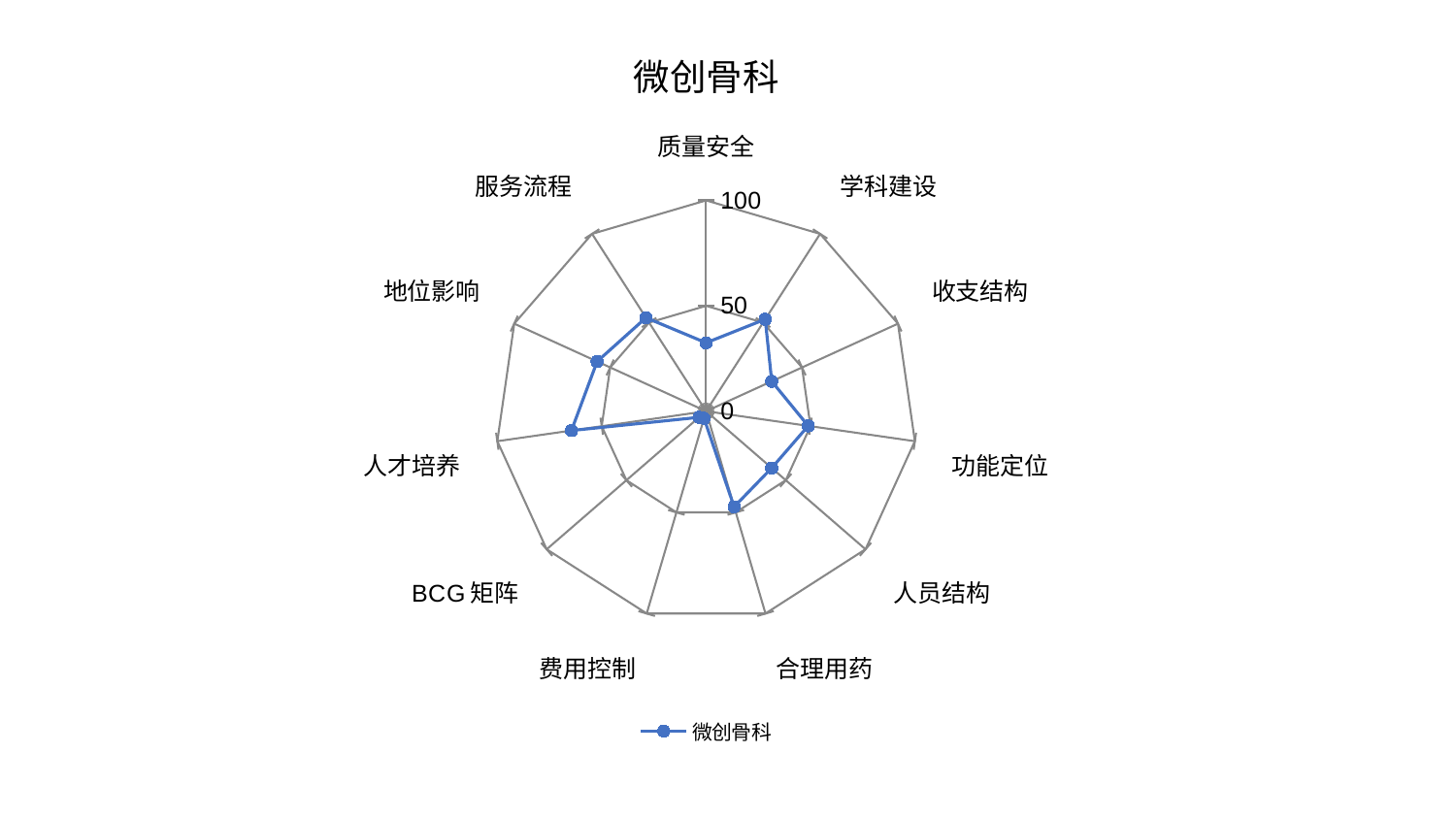

### Chart: 微创骨科

| Category | 微创骨科 |
|---|---|
| 质量安全 | 32.45326983850201 |
| 学科建设 | 51.872519501535066 |
| 收支结构 | 34.20529797473332 |
| 功能定位 | 48.909363170630925 |
| 人员结构 | 41.161276167570115 |
| 合理用药 | 47.24281741210908 |
| 费用控制 | 3.539182654594647 |
| BCG矩阵 | 4.398580592626163 |
| 人才培养 | 64.51346262792462 |
| 地位影响 | 56.81878743980312 |
| 服务流程 | 52.738878474827466 |
174